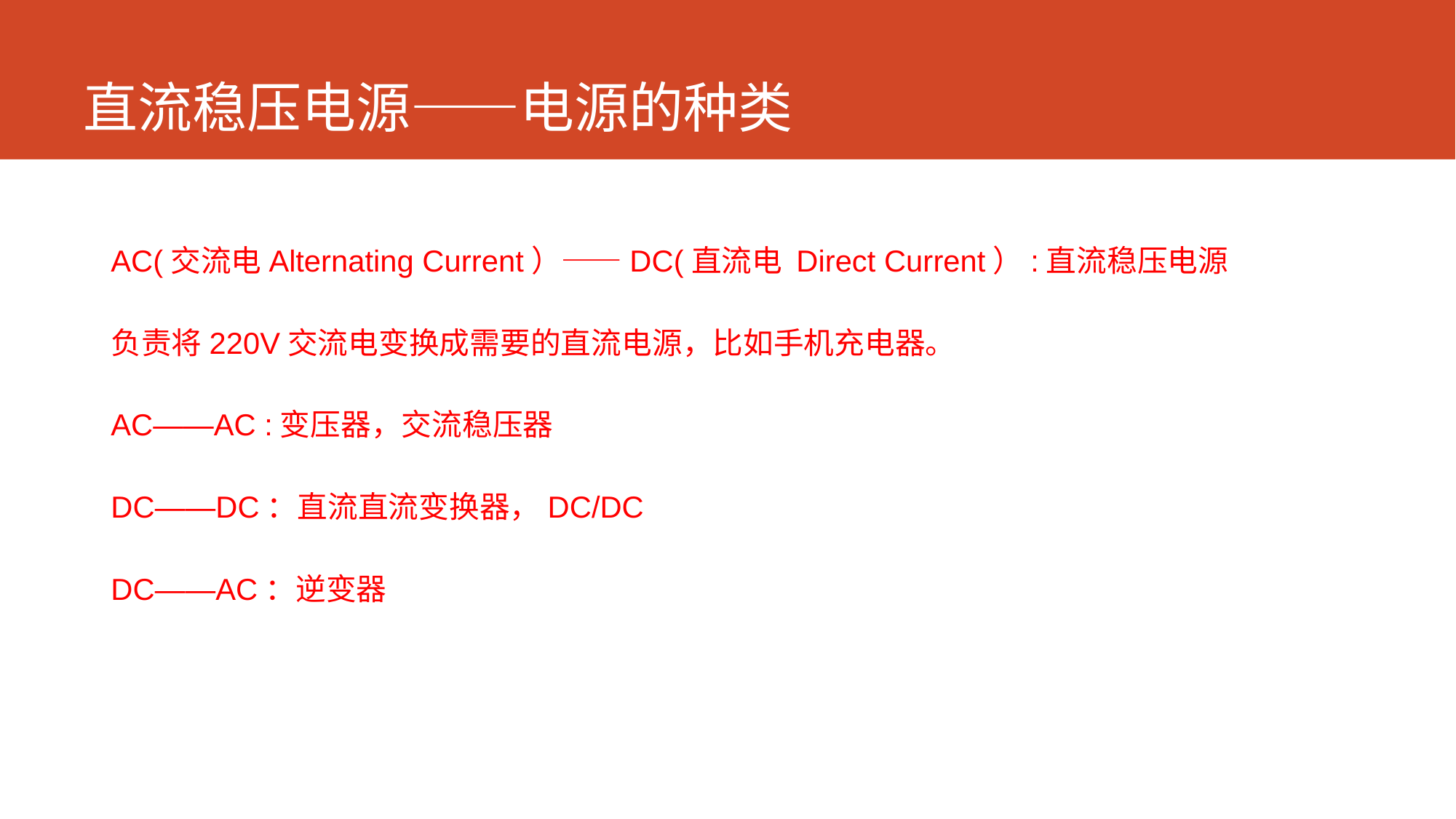

# 直流稳压电源——电源的种类
AC(交流电Alternating Current）——DC(直流电 Direct Current）:直流稳压电源
负责将220V交流电变换成需要的直流电源，比如手机充电器。
AC——AC :变压器，交流稳压器
DC——DC：直流直流变换器，DC/DC
DC——AC：逆变器